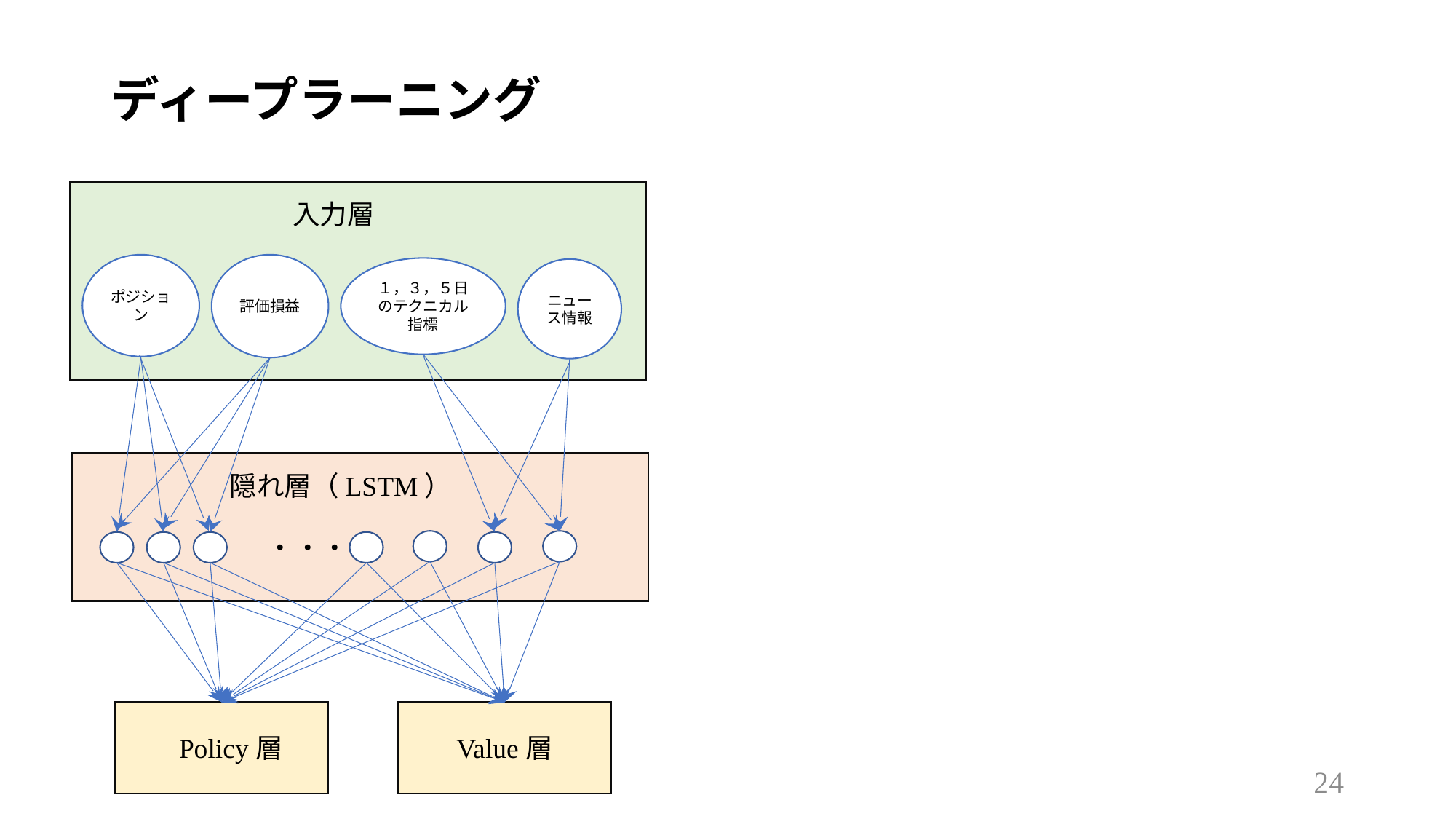

# ディープラーニング

入力層
ポジション
評価損益
１，３，５日のテクニカル指標
ニュース情報

隠れ層（LSTM）
・・・

Policy層
Value層
24